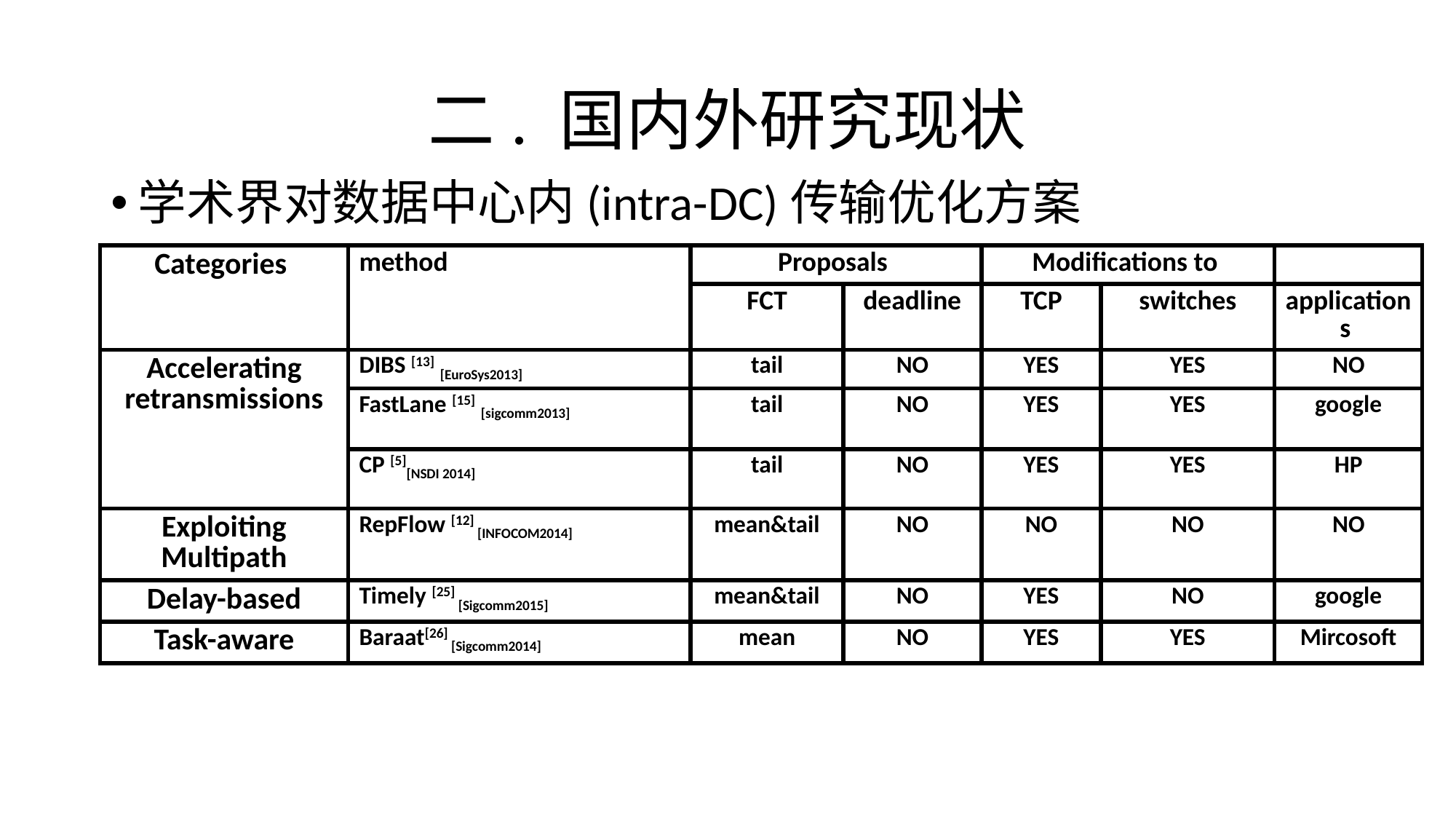

# 二. 国内外研究现状
学术界对数据中心内(intra-DC)传输优化方案

| Categories | method | Proposals |  | Modifications to |  |  |
| --- | --- | --- | --- | --- | --- | --- |
|  |  | FCT | deadline | TCP | switches | applications |
| Accelerating retransmissions | DIBS [13] [EuroSys2013] | tail | NO | YES | YES | NO |
|  | FastLane [15] [sigcomm2013] | tail | NO | YES | YES | google |
|  | CP [5][NSDI 2014] | tail | NO | YES | YES | HP |
| Exploiting Multipath | RepFlow [12] [INFOCOM2014] | mean&tail | NO | NO | NO | NO |
| Delay-based | Timely [25] [Sigcomm2015] | mean&tail | NO | YES | NO | google |
| Task-aware | Baraat[26] [Sigcomm2014] | mean | NO | YES | YES | Mircosoft |